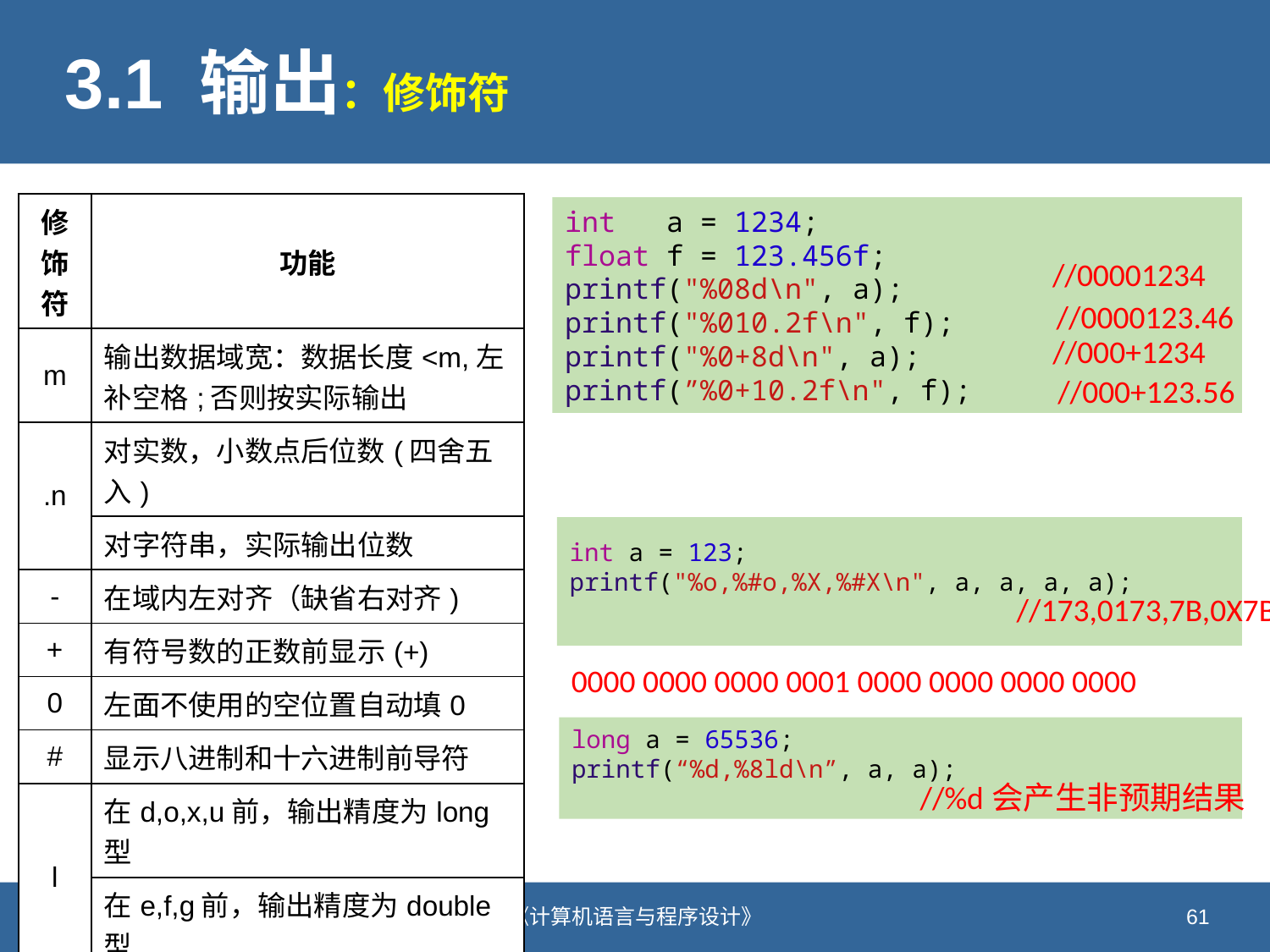

# 3.1 输出：修饰符
| 修饰符 | 功能 |
| --- | --- |
| m | 输出数据域宽：数据长度<m,左补空格;否则按实际输出 |
| .n | 对实数，小数点后位数(四舍五入) |
|  | 对字符串，实际输出位数 |
| - | 在域内左对齐（缺省右对齐) |
| + | 有符号数的正数前显示(+) |
| 0 | 左面不使用的空位置自动填0 |
| # | 显示八进制和十六进制前导符 |
| l | 在d,o,x,u前，输出精度为long型 |
|  | 在e,f,g前，输出精度为double型 |
int   a = 1234;
float f = 123.456f;
printf("%08d\n", a);
printf("%010.2f\n", f);
printf("%0+8d\n", a);
printf(”%0+10.2f\n", f);
//00001234
//0000123.46
//000+1234
//000+123.56
int a = 123;
printf("%o,%#o,%X,%#X\n", a, a, a, a);

//173,0173,7B,0X7B
0000 0000 0000 0001 0000 0000 0000 0000
long a = 65536;
printf(“%d,%8ld\n”, a, a);

//%d会产生非预期结果
2020/9/25
《计算机语言与程序设计》
61